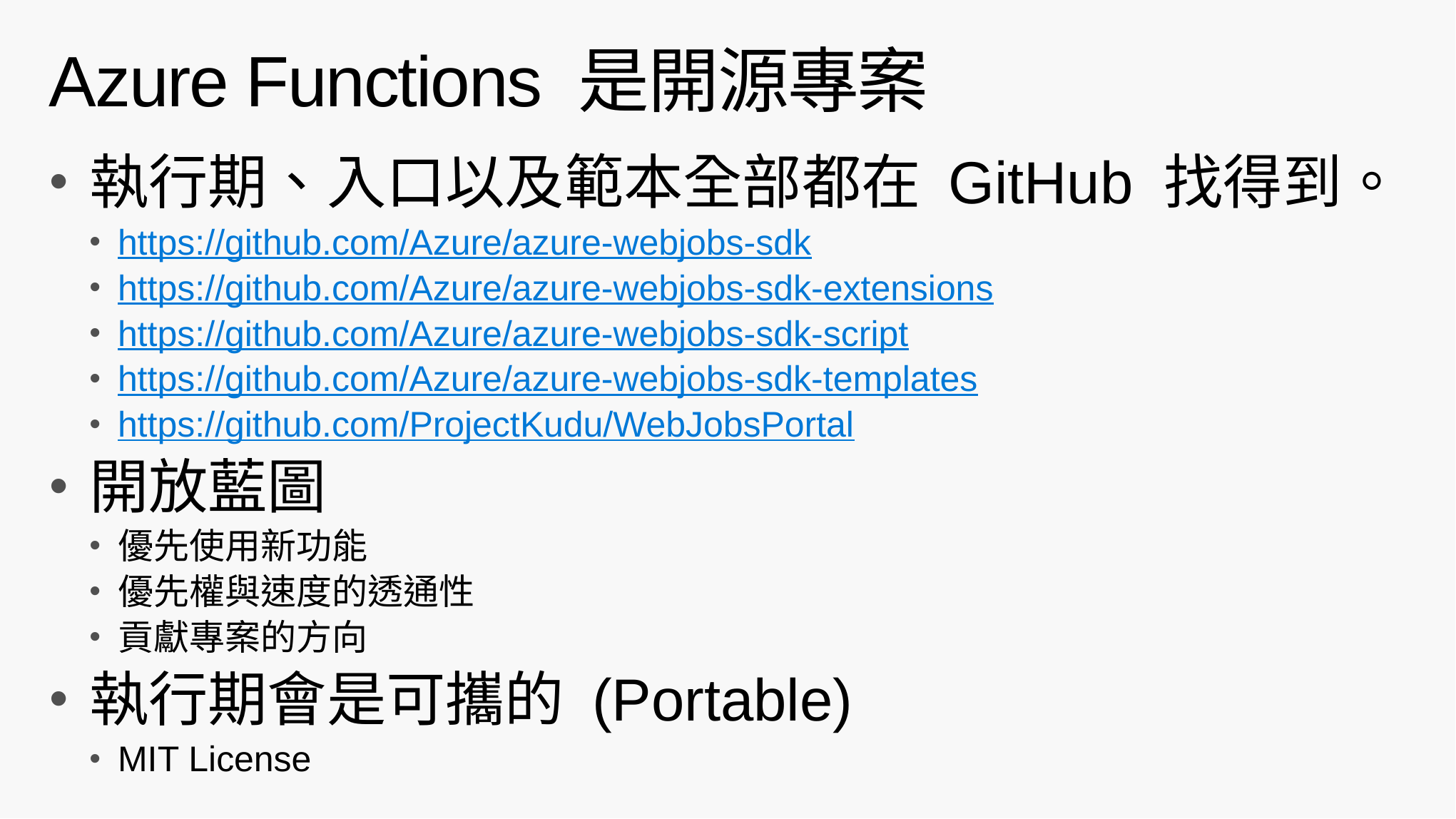

# Azure Functions 是開源專案
執行期、入口以及範本全部都在 GitHub 找得到。
https://github.com/Azure/azure-webjobs-sdk
https://github.com/Azure/azure-webjobs-sdk-extensions
https://github.com/Azure/azure-webjobs-sdk-script
https://github.com/Azure/azure-webjobs-sdk-templates
https://github.com/ProjectKudu/WebJobsPortal
開放藍圖
優先使用新功能
優先權與速度的透通性
貢獻專案的方向
執行期會是可攜的 (Portable)
MIT License